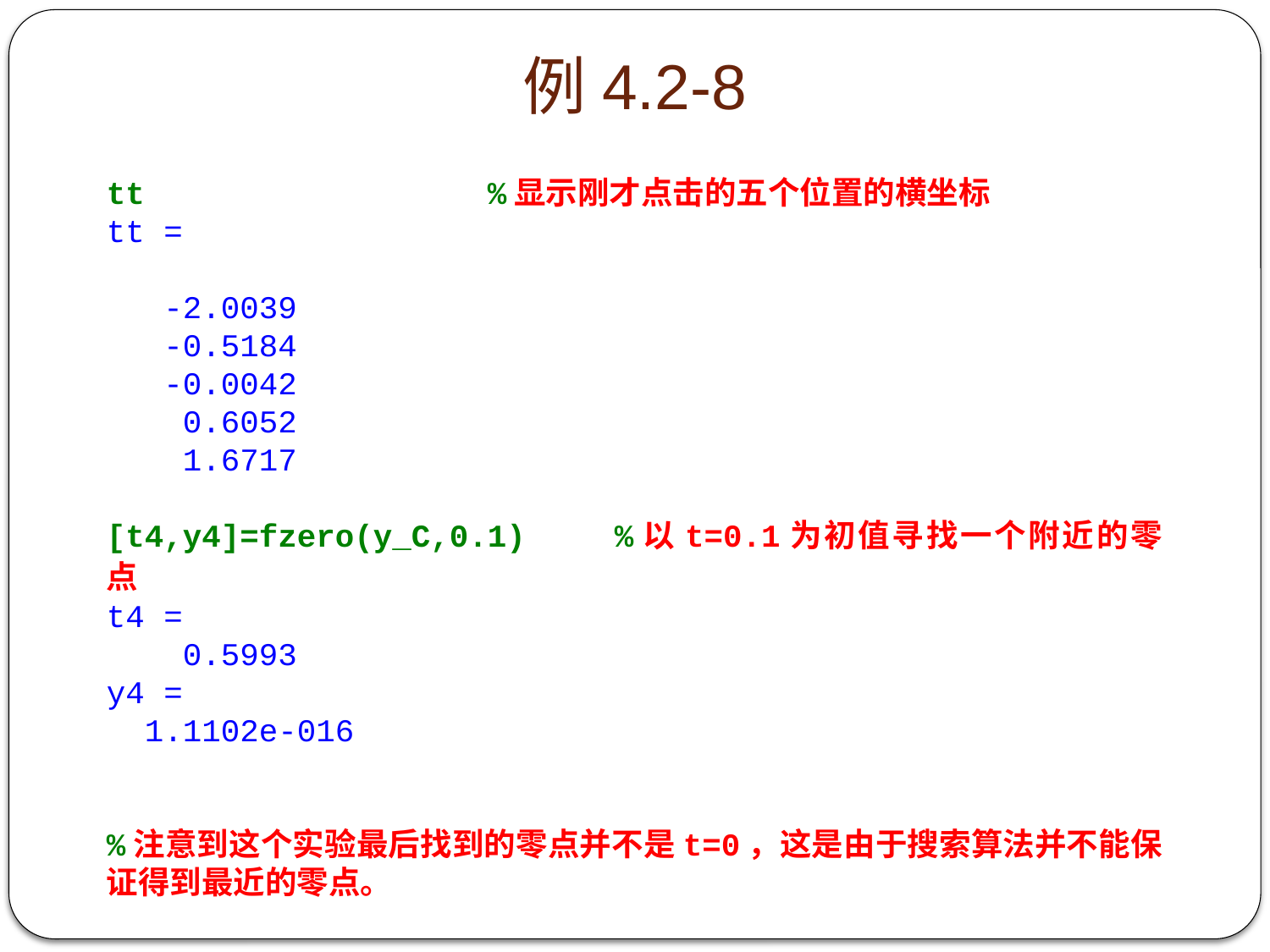

# 例4.2-8
tt			%显示刚才点击的五个位置的横坐标
tt =

   -2.0039
   -0.5184
   -0.0042
    0.6052
    1.6717

[t4,y4]=fzero(y_C,0.1)	%以t=0.1为初值寻找一个附近的零点
t4 =
    0.5993
y4 =
  1.1102e-016

%注意到这个实验最后找到的零点并不是t=0，这是由于搜索算法并不能保证得到最近的零点。